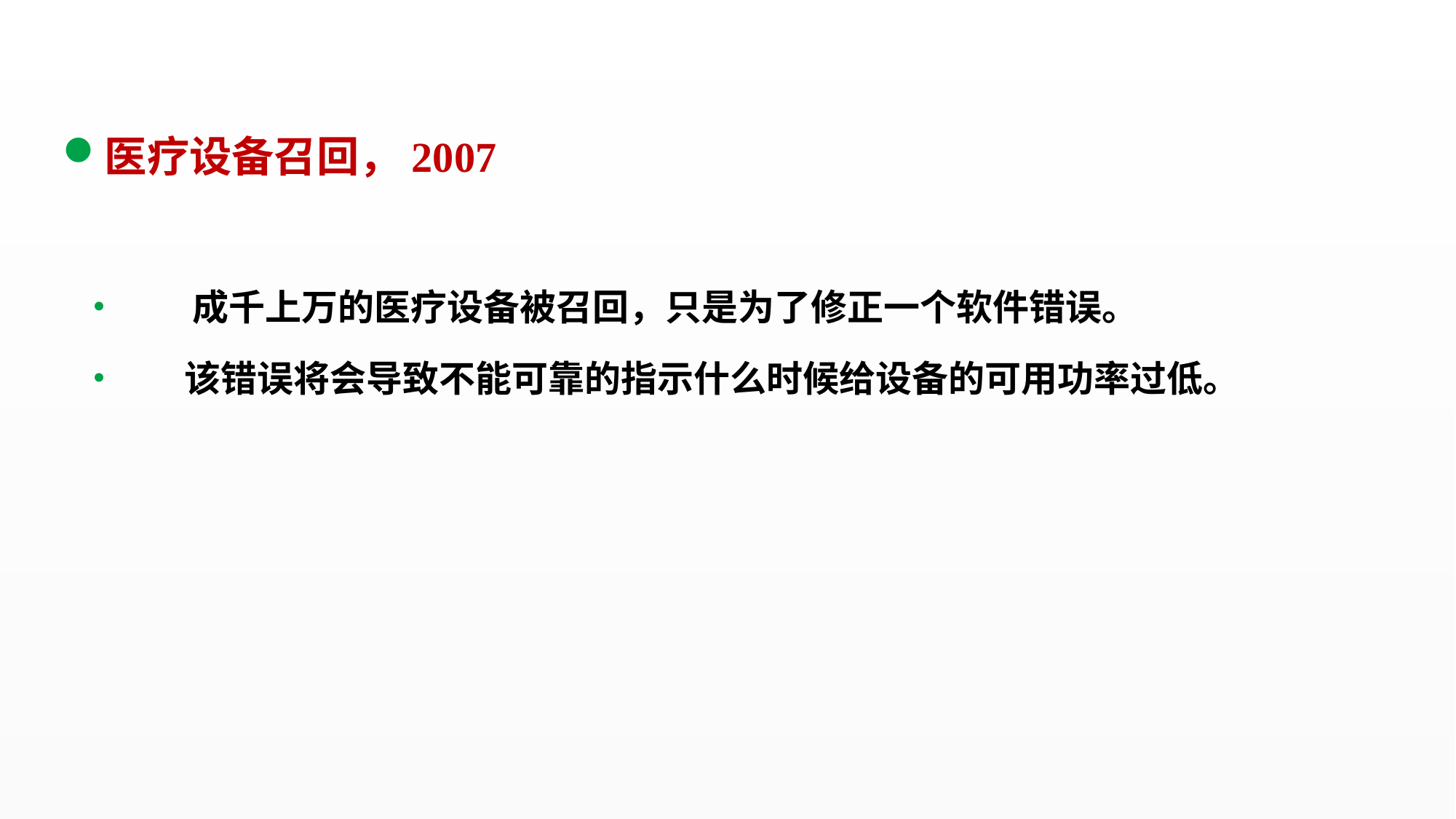

医疗设备召回，2007

        成千上万的医疗设备被召回，只是为了修正一个软件错误。
       该错误将会导致不能可靠的指示什么时候给设备的可用功率过低。